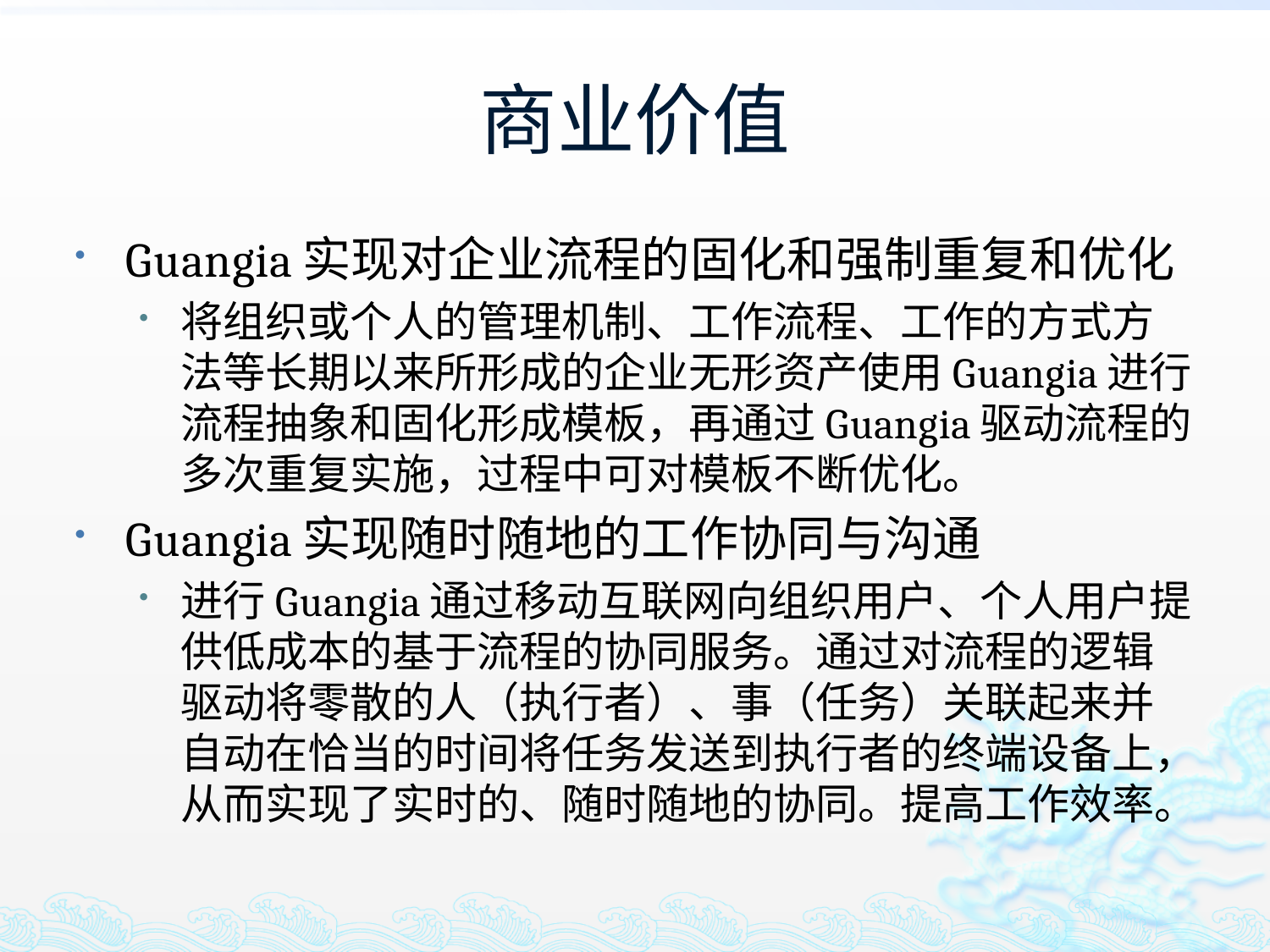

# 商业价值
Guangia实现对企业流程的固化和强制重复和优化
将组织或个人的管理机制、工作流程、工作的方式方法等长期以来所形成的企业无形资产使用Guangia进行流程抽象和固化形成模板，再通过Guangia驱动流程的多次重复实施，过程中可对模板不断优化。
Guangia实现随时随地的工作协同与沟通
进行Guangia通过移动互联网向组织用户、个人用户提供低成本的基于流程的协同服务。通过对流程的逻辑驱动将零散的人（执行者）、事（任务）关联起来并自动在恰当的时间将任务发送到执行者的终端设备上，从而实现了实时的、随时随地的协同。提高工作效率。